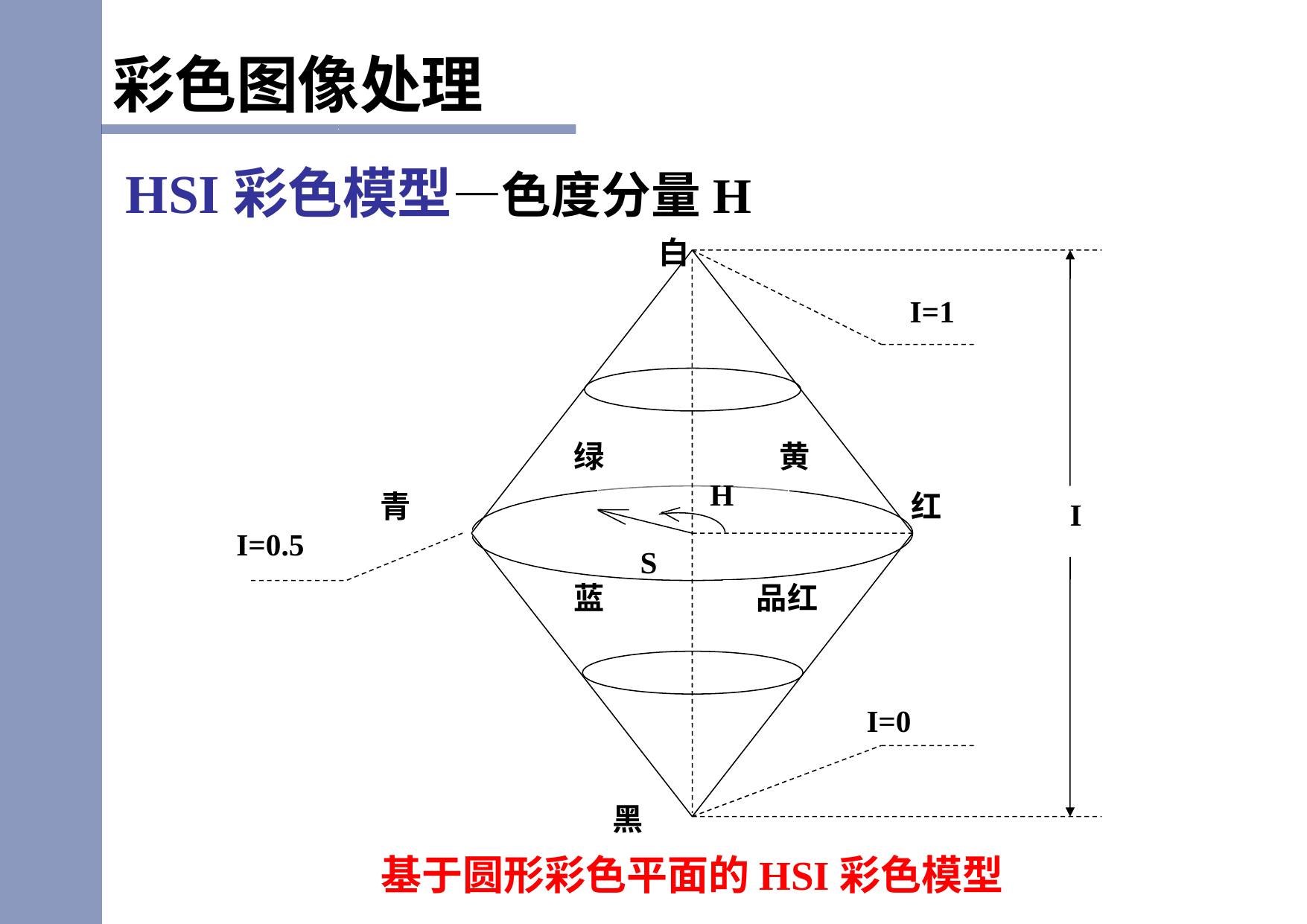

彩色图像处理
 HSI彩色模型—色度分量H

      白

 I=1

绿
黄
                 H

     S
 青

 红
        I

 I=0.5

蓝
品红

 I=0

 黑

基于圆形彩色平面的HSI彩色模型